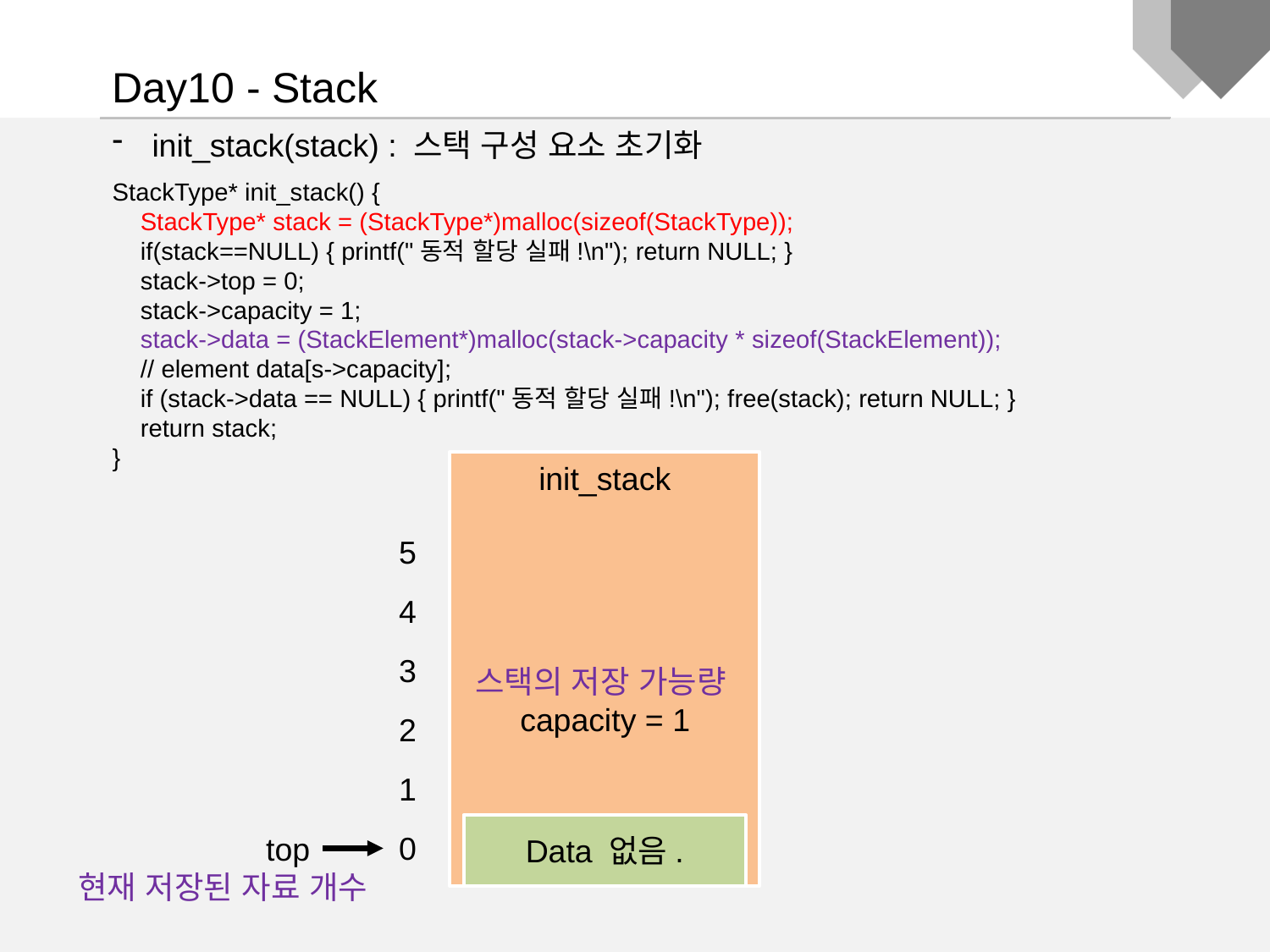

Day10 - Stack
init_stack(stack) : 스택 구성 요소 초기화
StackType* init_stack() {
    StackType* stack = (StackType*)malloc(sizeof(StackType));
    if(stack==NULL) { printf("동적 할당 실패!\n"); return NULL; }
    stack->top = 0;
    stack->capacity = 1;
    stack->data = (StackElement*)malloc(stack->capacity * sizeof(StackElement));
    // element data[s->capacity];
    if (stack->data == NULL) { printf("동적 할당 실패!\n"); free(stack); return NULL; }
    return stack;
}
init_stack

5

4

3

2

1

0
스택의 저장 가능량
capacity = 1
Data 없음.

현재 저장된 자료 개수
top